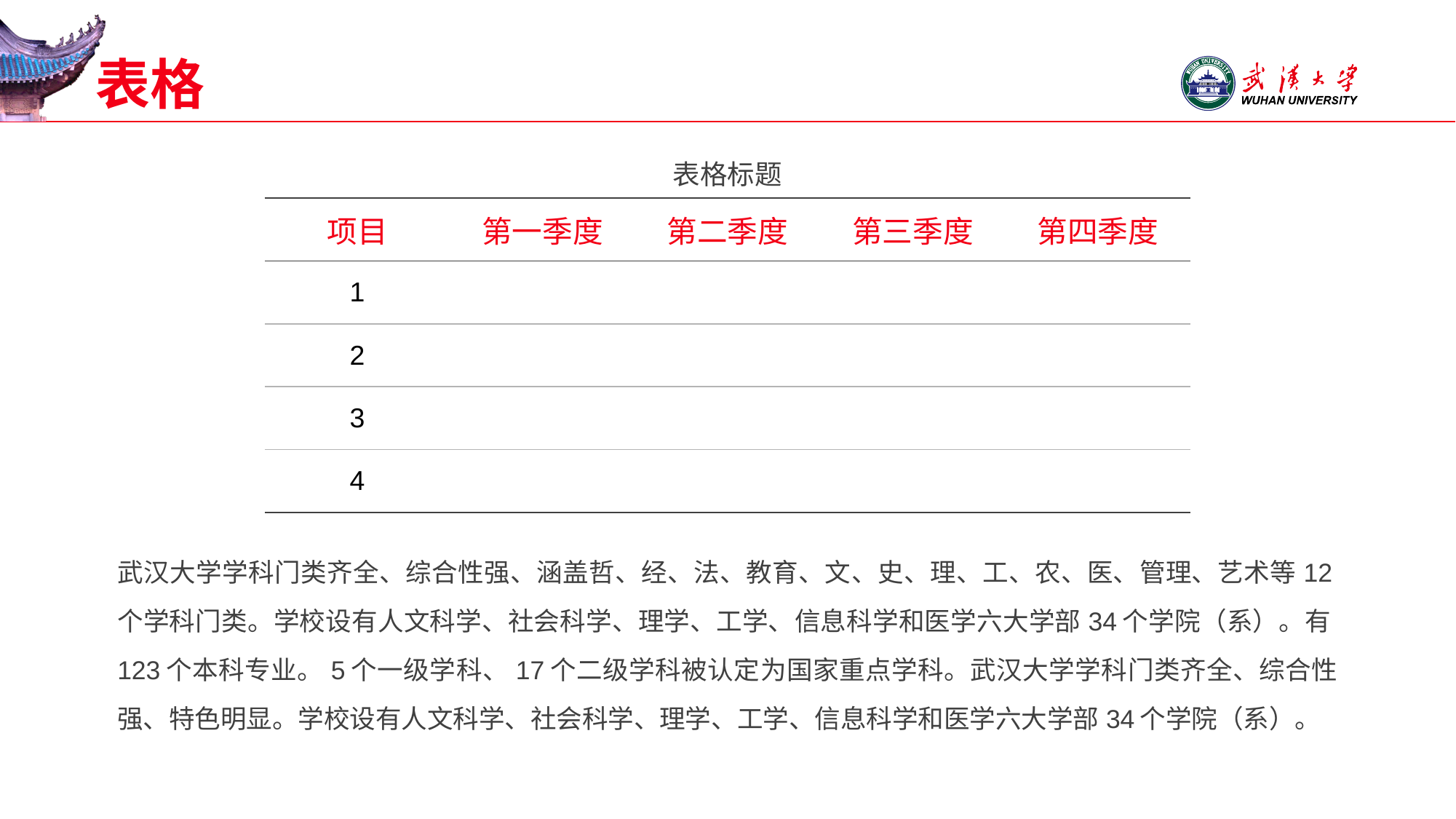

# 表格
表格标题
| 项目 | 第一季度 | 第二季度 | 第三季度 | 第四季度 |
| --- | --- | --- | --- | --- |
| 1 |  |  |  |  |
| 2 |  |  |  |  |
| 3 |  |  |  |  |
| 4 |  |  |  |  |
武汉大学学科门类齐全、综合性强、涵盖哲、经、法、教育、文、史、理、工、农、医、管理、艺术等12个学科门类。学校设有人文科学、社会科学、理学、工学、信息科学和医学六大学部34个学院（系）。有123个本科专业。5个一级学科、17个二级学科被认定为国家重点学科。武汉大学学科门类齐全、综合性强、特色明显。学校设有人文科学、社会科学、理学、工学、信息科学和医学六大学部34个学院（系）。